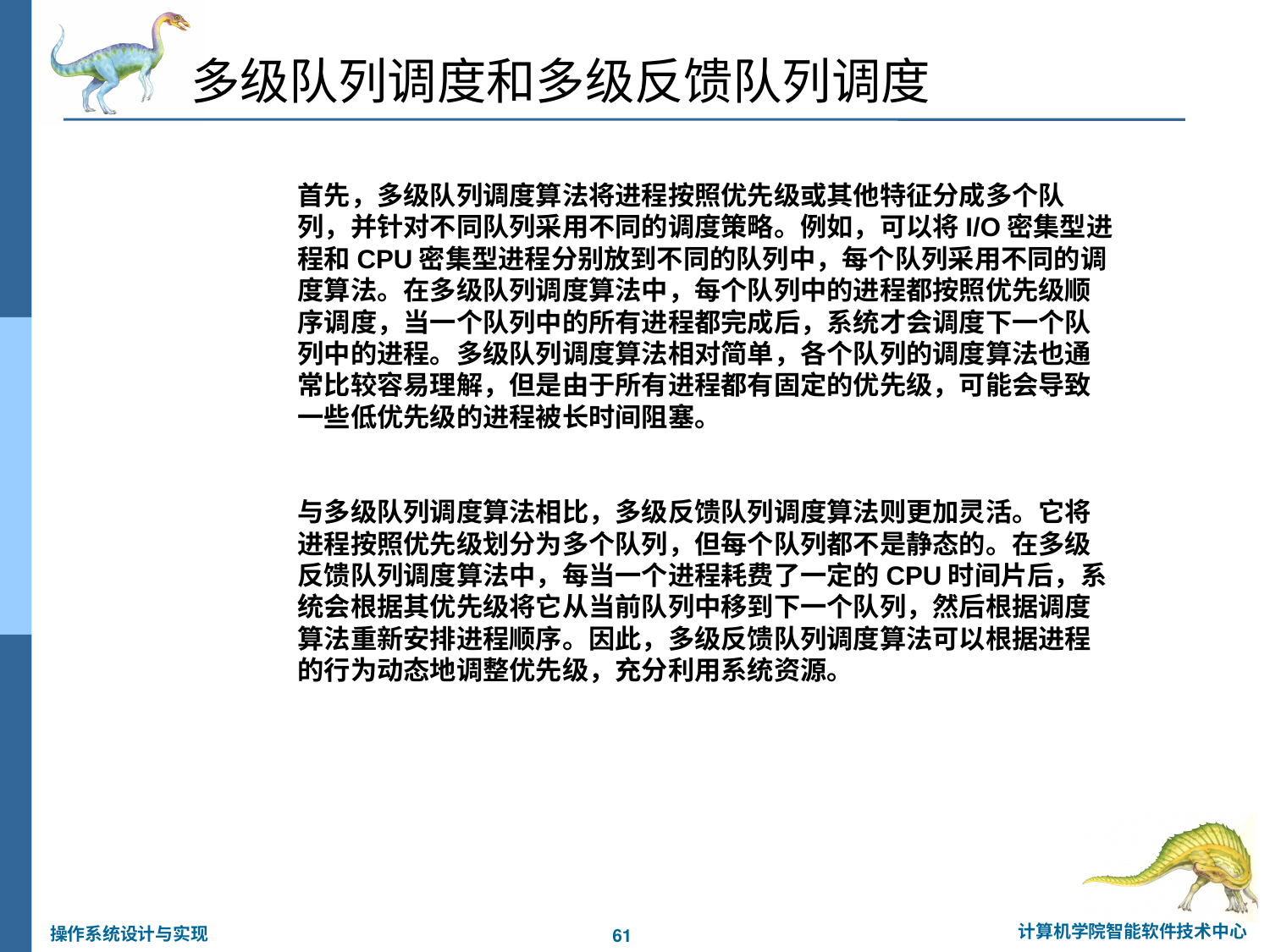

多级队列调度和多级反馈队列调度
首先，多级队列调度算法将进程按照优先级或其他特征分成多个队列，并针对不同队列采用不同的调度策略。例如，可以将I/O密集型进程和CPU密集型进程分别放到不同的队列中，每个队列采用不同的调度算法。在多级队列调度算法中，每个队列中的进程都按照优先级顺序调度，当一个队列中的所有进程都完成后，系统才会调度下一个队列中的进程。多级队列调度算法相对简单，各个队列的调度算法也通常比较容易理解，但是由于所有进程都有固定的优先级，可能会导致一些低优先级的进程被长时间阻塞。

与多级队列调度算法相比，多级反馈队列调度算法则更加灵活。它将进程按照优先级划分为多个队列，但每个队列都不是静态的。在多级反馈队列调度算法中，每当一个进程耗费了一定的CPU时间片后，系统会根据其优先级将它从当前队列中移到下一个队列，然后根据调度算法重新安排进程顺序。因此，多级反馈队列调度算法可以根据进程的行为动态地调整优先级，充分利用系统资源。